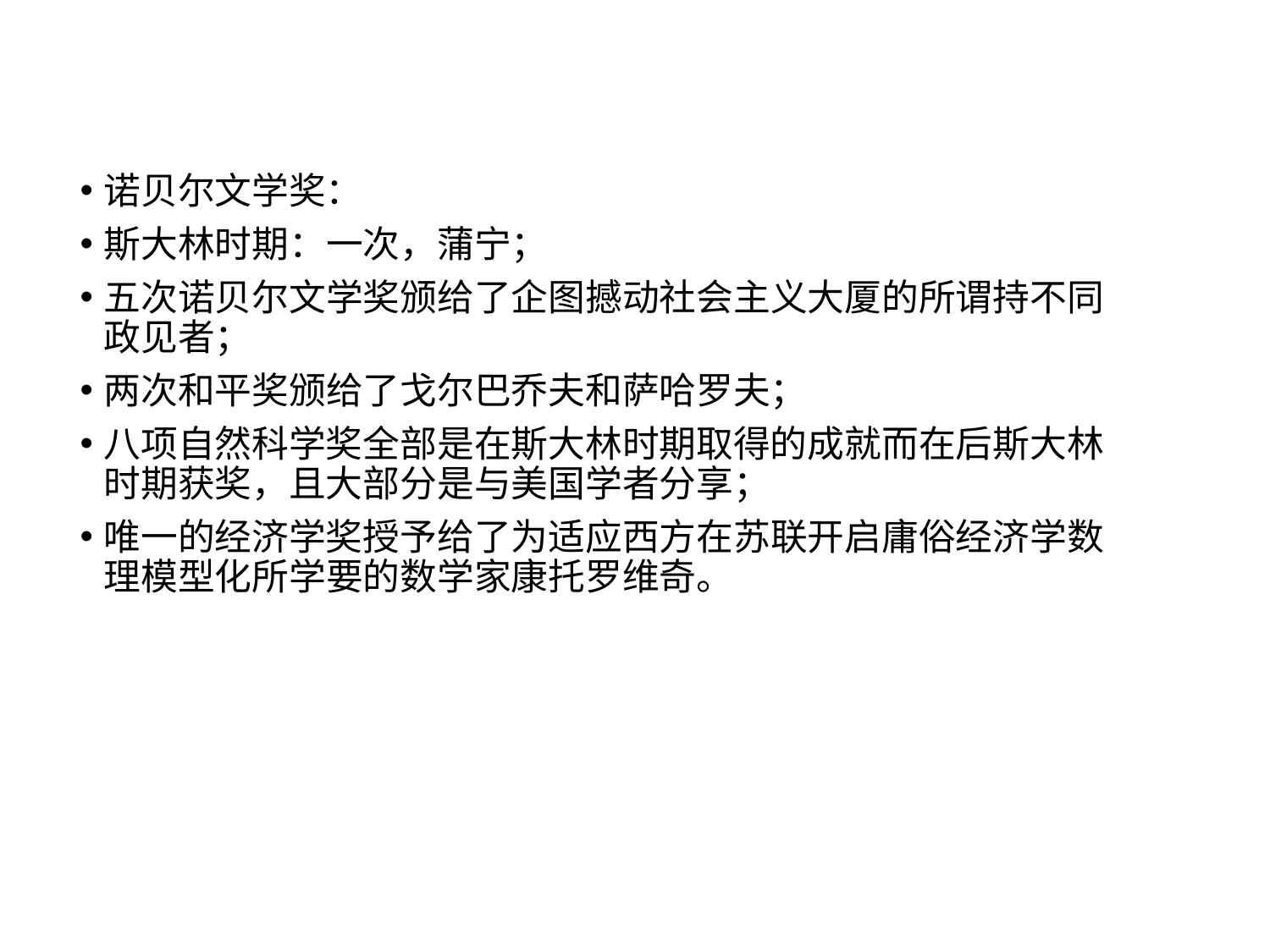

#
诺贝尔文学奖：
斯大林时期：一次，蒲宁；
五次诺贝尔文学奖颁给了企图撼动社会主义大厦的所谓持不同政见者；
两次和平奖颁给了戈尔巴乔夫和萨哈罗夫；
八项自然科学奖全部是在斯大林时期取得的成就而在后斯大林时期获奖，且大部分是与美国学者分享；
唯一的经济学奖授予给了为适应西方在苏联开启庸俗经济学数理模型化所学要的数学家康托罗维奇。